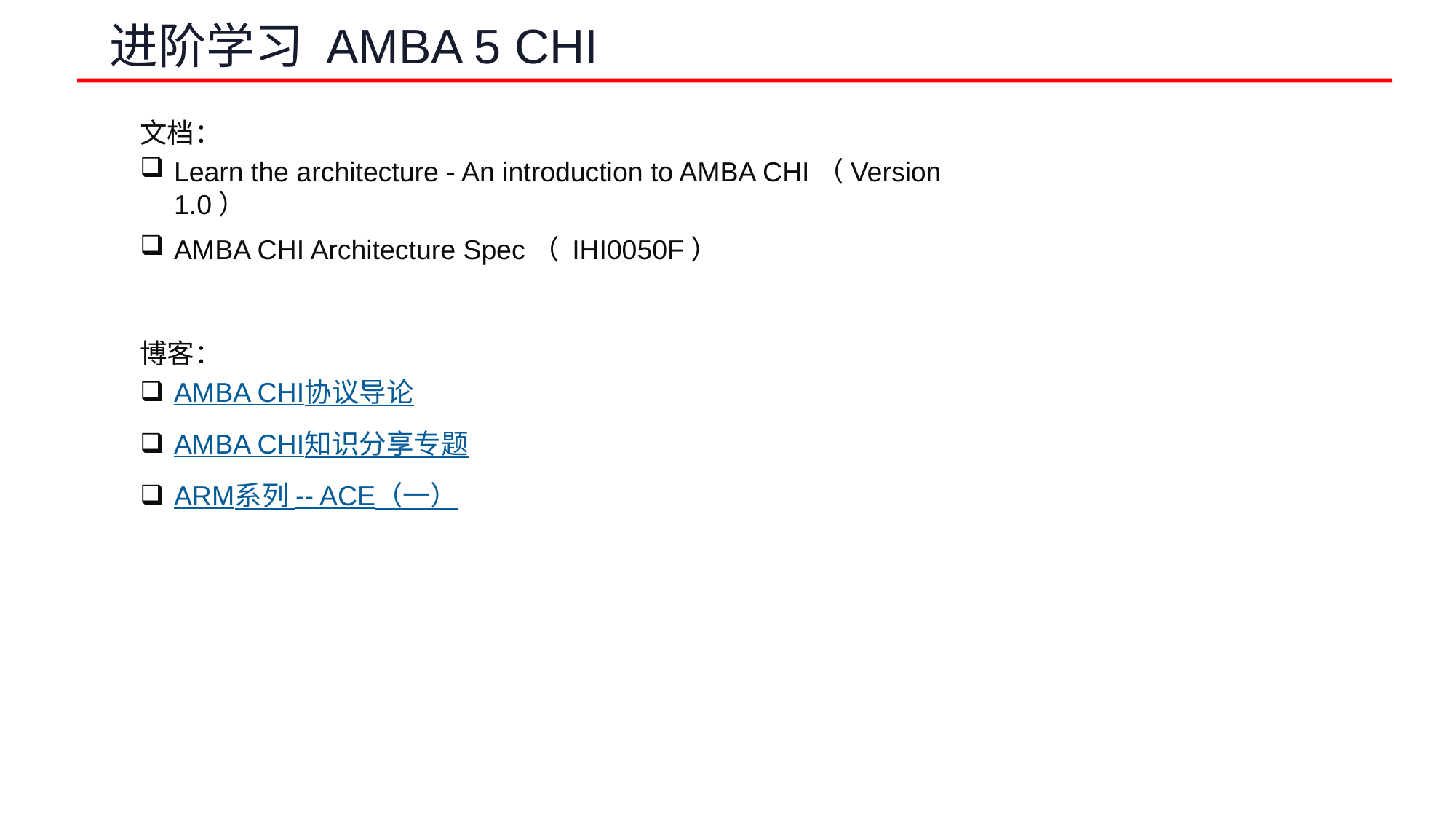

# 进阶学习 AMBA 5 CHI
文档：
Learn the architecture - An introduction to AMBA CHI（Version 1.0）
AMBA CHI Architecture Spec（ IHI0050F）

博客：
AMBA CHI协议导论
AMBA CHI知识分享专题
ARM系列 -- ACE（一）